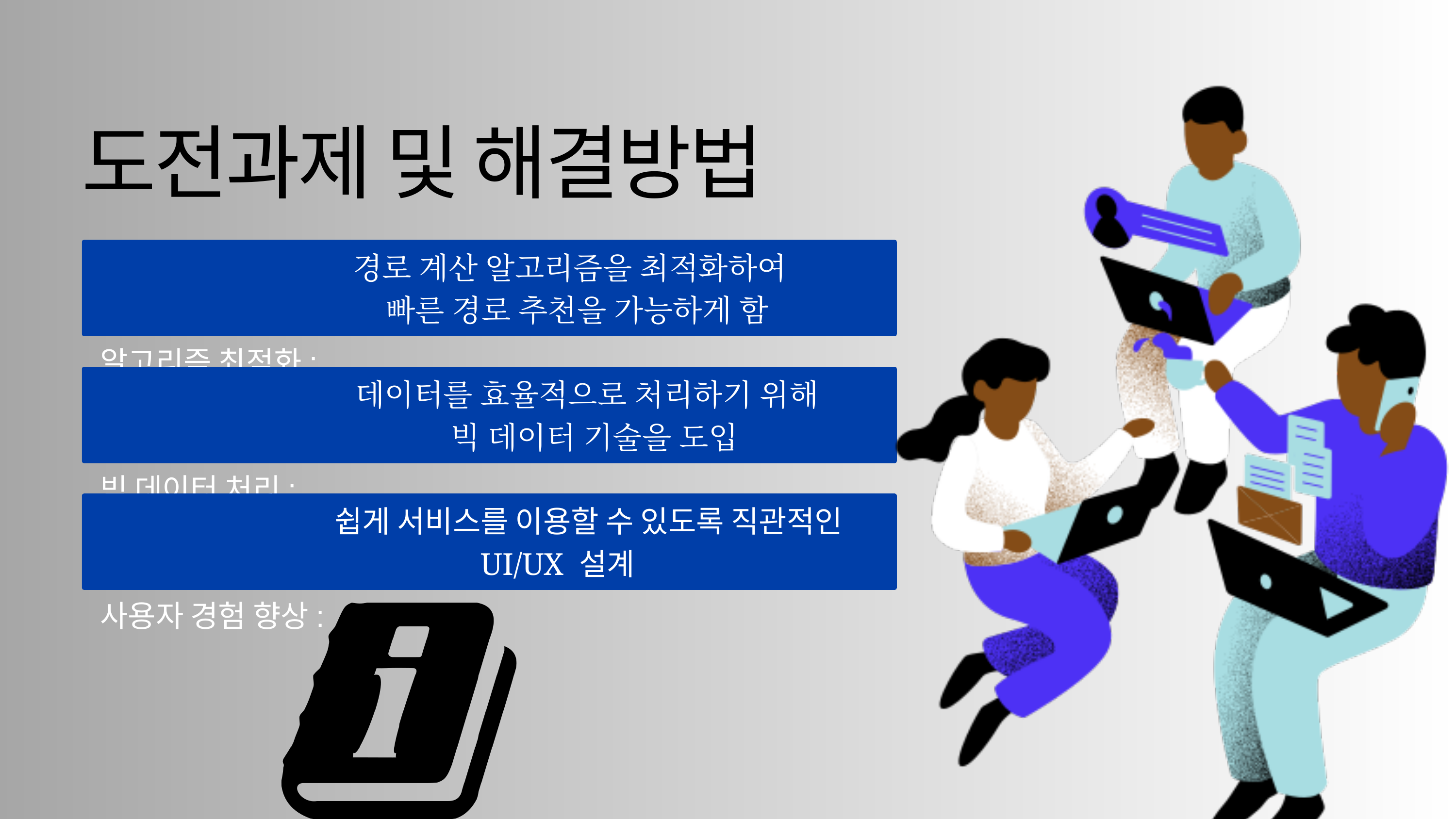

도전과제 및 해결방법

 알고리즘 최적화:
경로 계산 알고리즘을 최적화하여
 빠른 경로 추천을 가능하게 함

 빅 데이터 처리:
데이터를 효율적으로 처리하기 위해
 빅 데이터 기술을 도입

 사용자 경험 향상:
        쉽게 서비스를 이용할 수 있도록 직관적인 UI/UX 설계